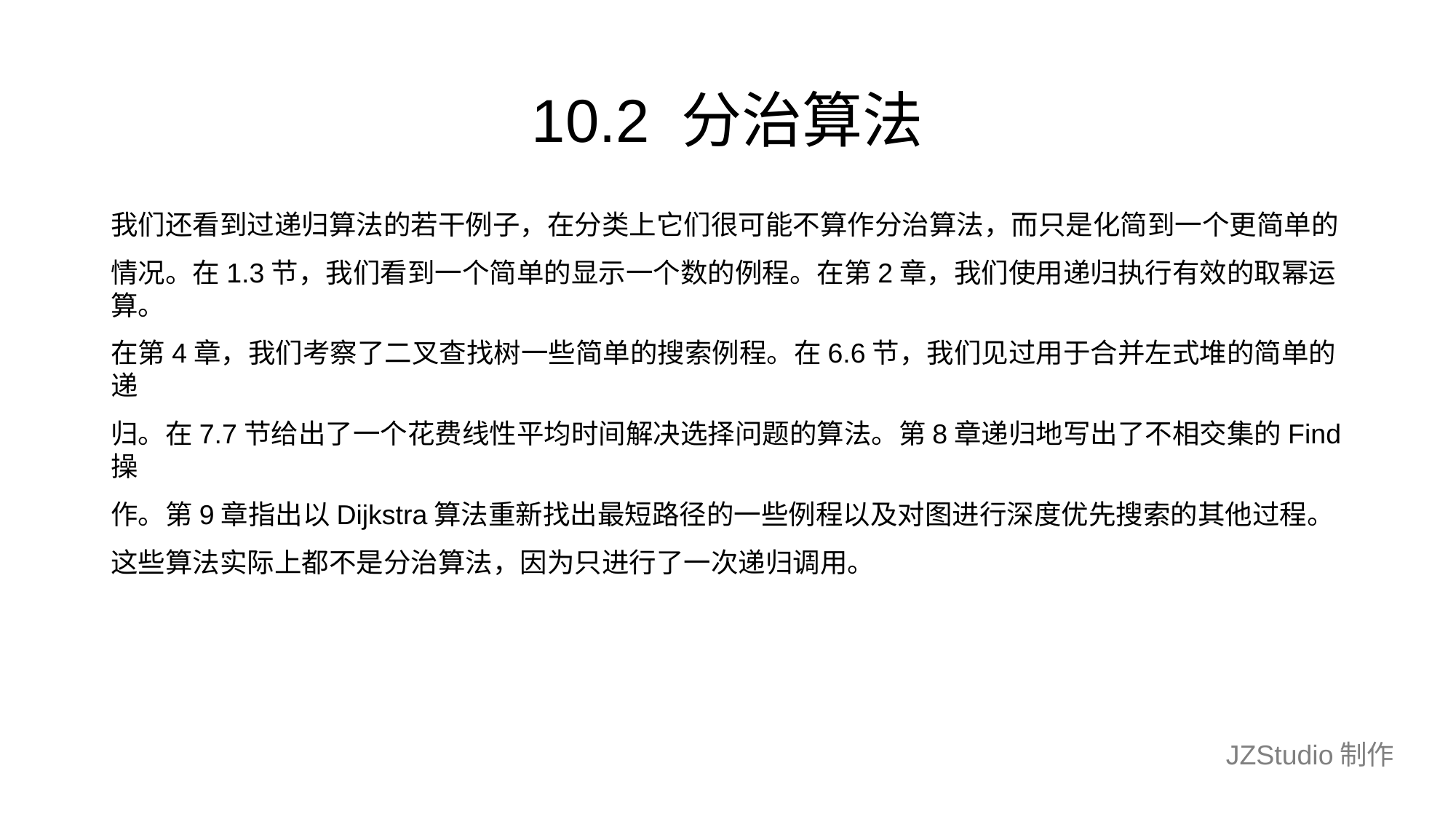

# 10.2 分治算法
我们还看到过递归算法的若干例子，在分类上它们很可能不算作分治算法，而只是化简到一个更简单的
情况。在1.3节，我们看到一个简单的显示一个数的例程。在第2章，我们使用递归执行有效的取幂运算。
在第4章，我们考察了二叉查找树一些简单的搜索例程。在6.6节，我们见过用于合并左式堆的简单的递
归。在7.7节给出了一个花费线性平均时间解决选择问题的算法。第8章递归地写出了不相交集的Find操
作。第9章指出以Dijkstra算法重新找出最短路径的一些例程以及对图进行深度优先搜索的其他过程。
这些算法实际上都不是分治算法，因为只进行了一次递归调用。